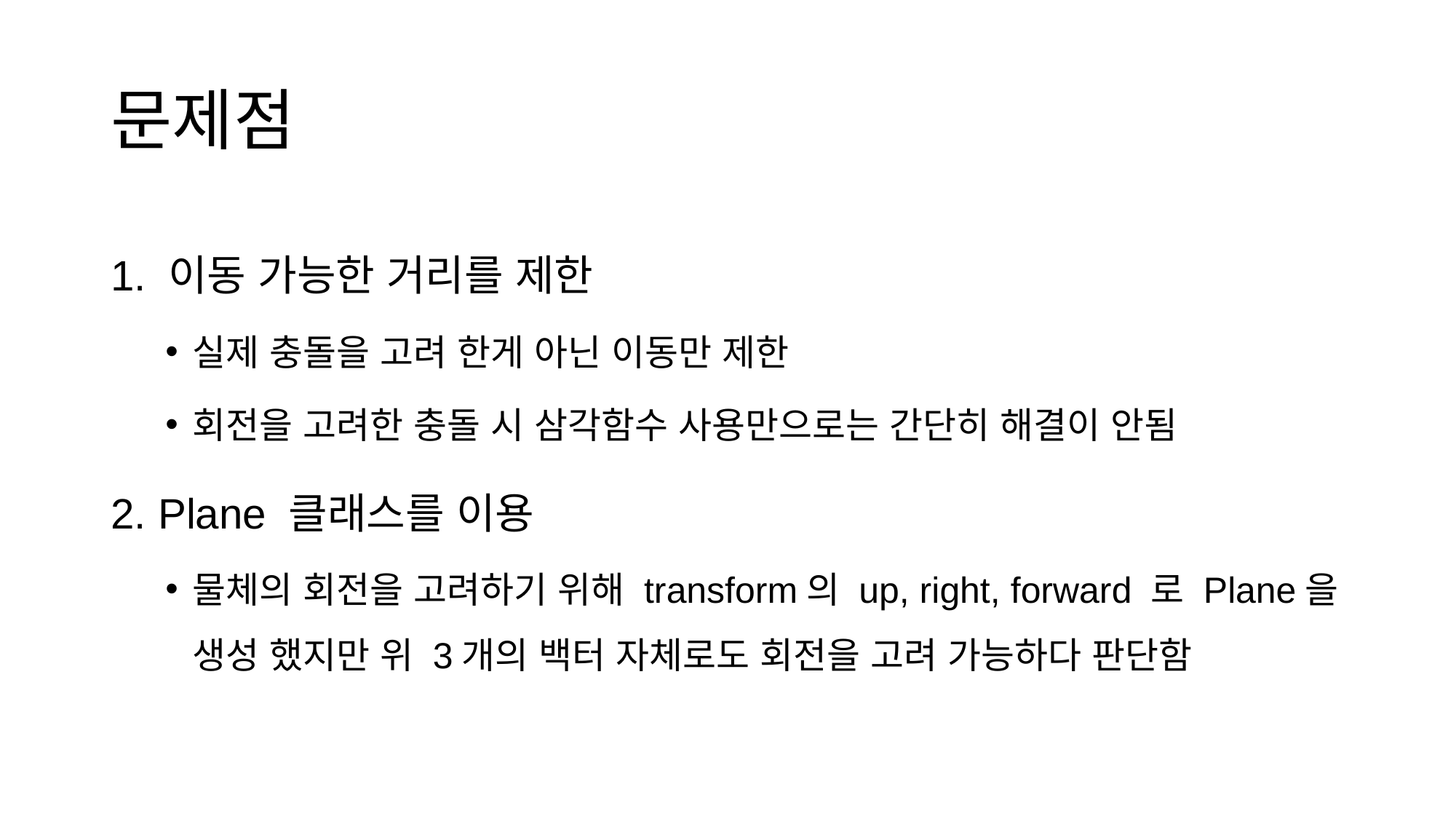

# 문제점
1. 이동 가능한 거리를 제한
실제 충돌을 고려 한게 아닌 이동만 제한
회전을 고려한 충돌 시 삼각함수 사용만으로는 간단히 해결이 안됨
2. Plane 클래스를 이용
물체의 회전을 고려하기 위해 transform의 up, right, forward 로 Plane을 생성 했지만 위 3개의 백터 자체로도 회전을 고려 가능하다 판단함